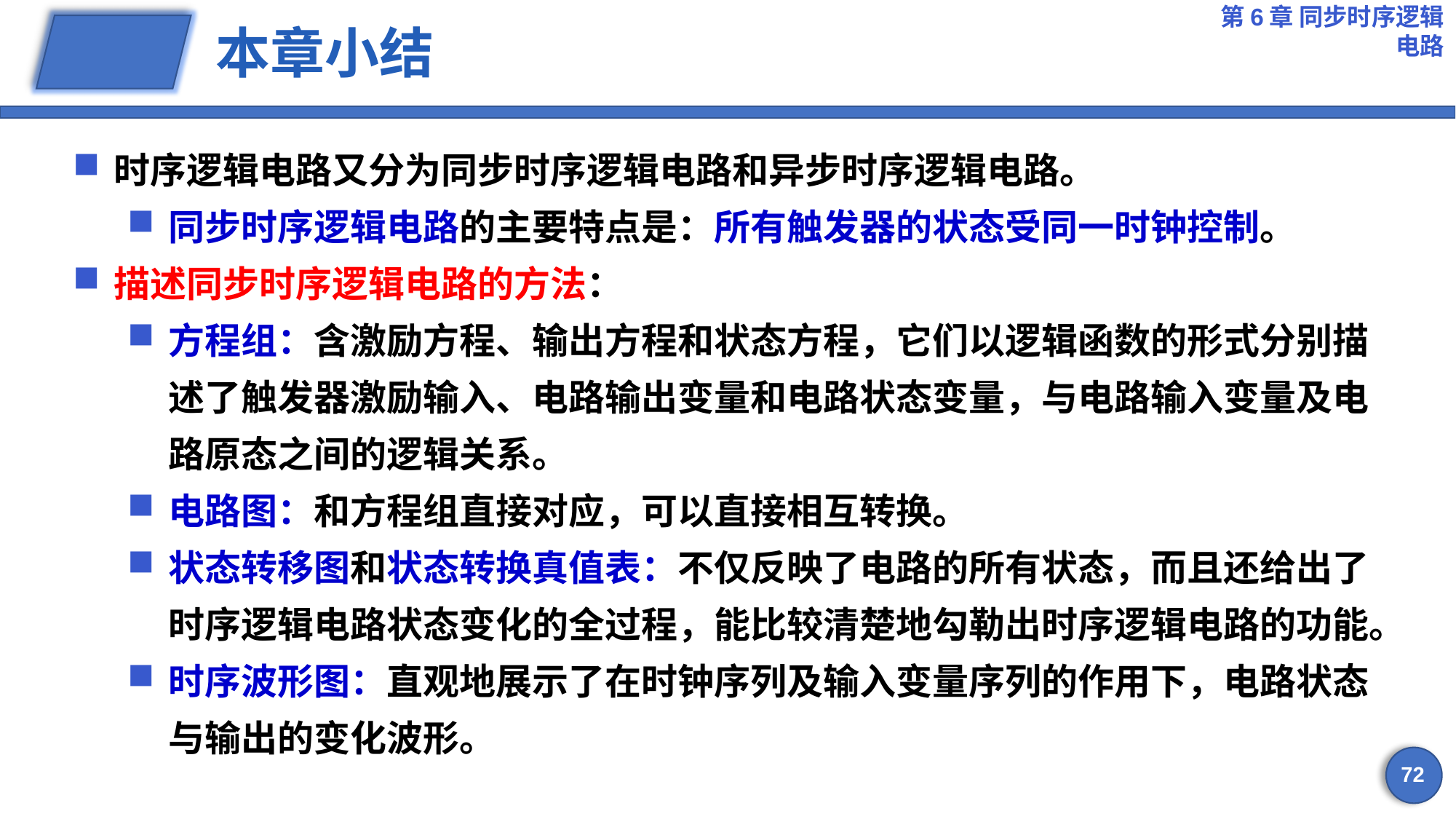

第6章 同步时序逻辑电路
# 本章小结

时序逻辑电路又分为同步时序逻辑电路和异步时序逻辑电路。
同步时序逻辑电路的主要特点是：所有触发器的状态受同一时钟控制。
描述同步时序逻辑电路的方法：
方程组：含激励方程、输出方程和状态方程，它们以逻辑函数的形式分别描述了触发器激励输入、电路输出变量和电路状态变量，与电路输入变量及电路原态之间的逻辑关系。
电路图：和方程组直接对应，可以直接相互转换。
状态转移图和状态转换真值表：不仅反映了电路的所有状态，而且还给出了时序逻辑电路状态变化的全过程，能比较清楚地勾勒出时序逻辑电路的功能。
时序波形图：直观地展示了在时钟序列及输入变量序列的作用下，电路状态与输出的变化波形。
72